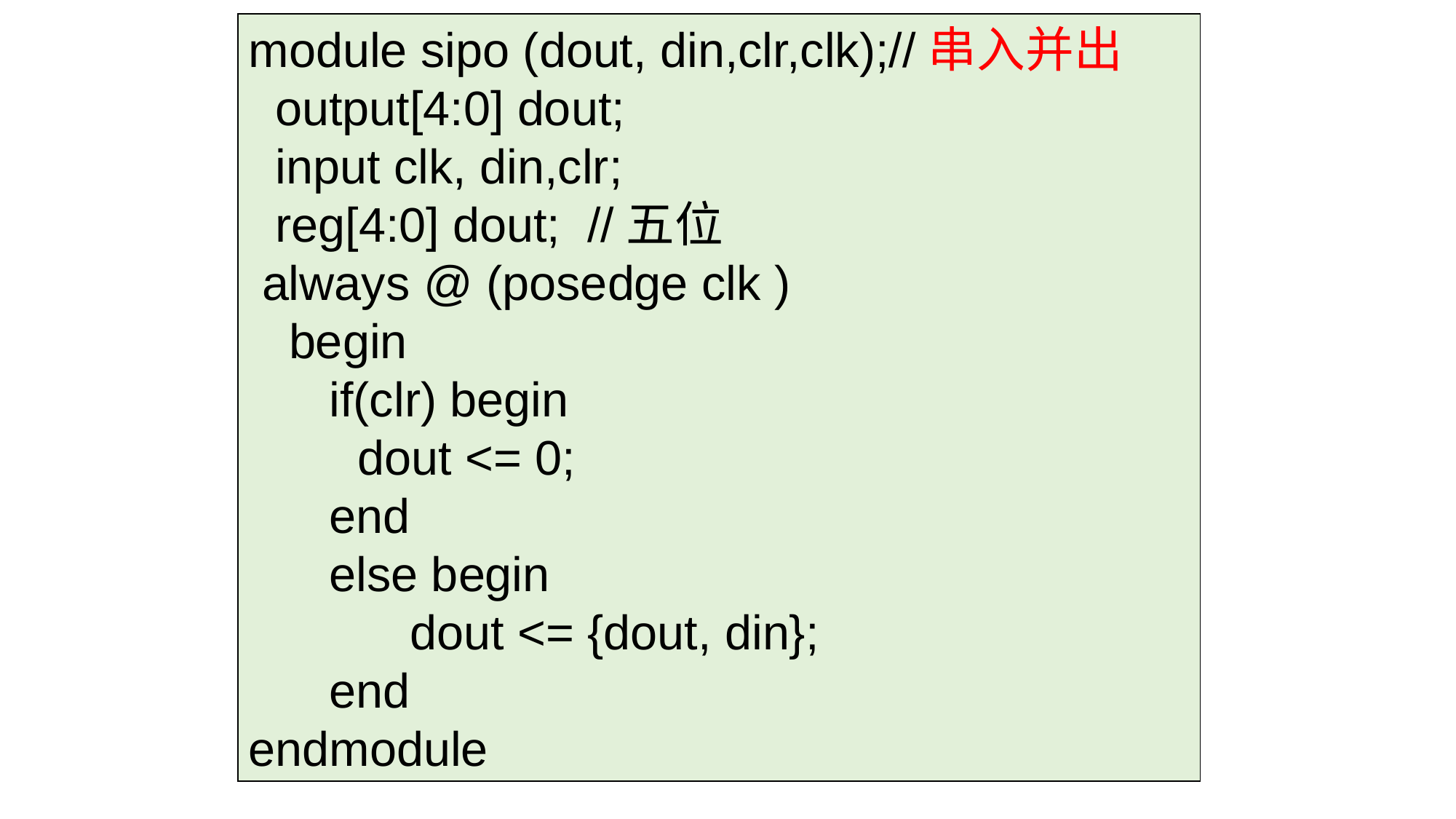

module sipo (dout, din,clr,clk);//串入并出
  output[4:0] dout;
  input clk, din,clr;
  reg[4:0] dout;  //五位
 always @ (posedge clk )
   begin
      if(clr) begin
	dout <= 0;
      end
      else begin
            dout <= {dout, din};
      end
endmodule